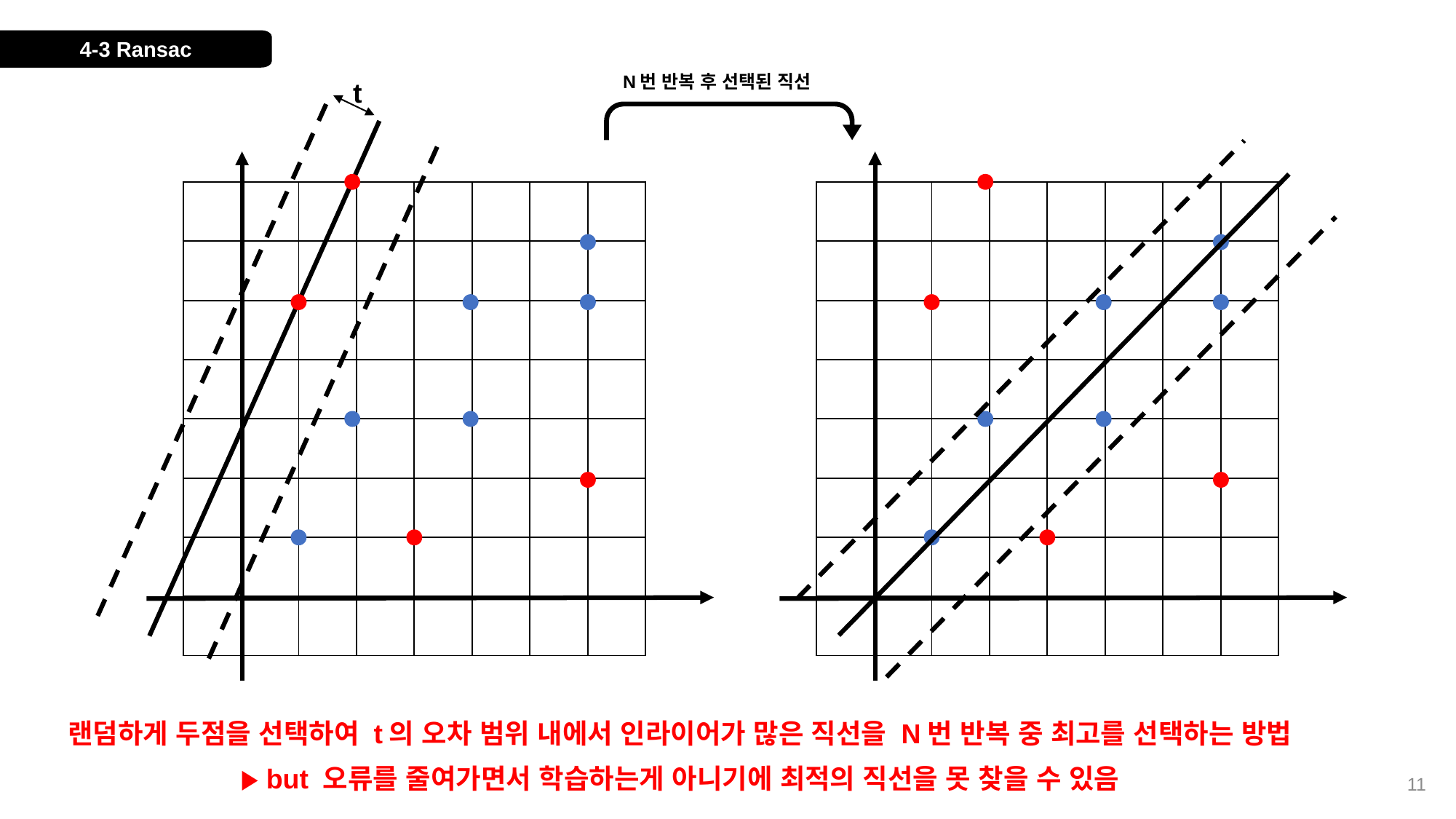

4-3 Ransac
N번 반복 후 선택된 직선
t

|  |  |  |  |  |  |  |  |
| --- | --- | --- | --- | --- | --- | --- | --- |
|  |  |  |  |  |  |  |  |
|  |  |  |  |  |  |  |  |
|  |  |  |  |  |  |  |  |
|  |  |  |  |  |  |  |  |
|  |  |  |  |  |  |  |  |
|  |  |  |  |  |  |  |  |
|  |  |  |  |  |  |  |  |
|  |  |  |  |  |  |  |  |
| --- | --- | --- | --- | --- | --- | --- | --- |
|  |  |  |  |  |  |  |  |
|  |  |  |  |  |  |  |  |
|  |  |  |  |  |  |  |  |
|  |  |  |  |  |  |  |  |
|  |  |  |  |  |  |  |  |
|  |  |  |  |  |  |  |  |
|  |  |  |  |  |  |  |  |

랜덤하게 두점을 선택하여 t의 오차 범위 내에서 인라이어가 많은 직선을 N번 반복 중 최고를 선택하는 방법
▶ but 오류를 줄여가면서 학습하는게 아니기에 최적의 직선을 못 찾을 수 있음
11